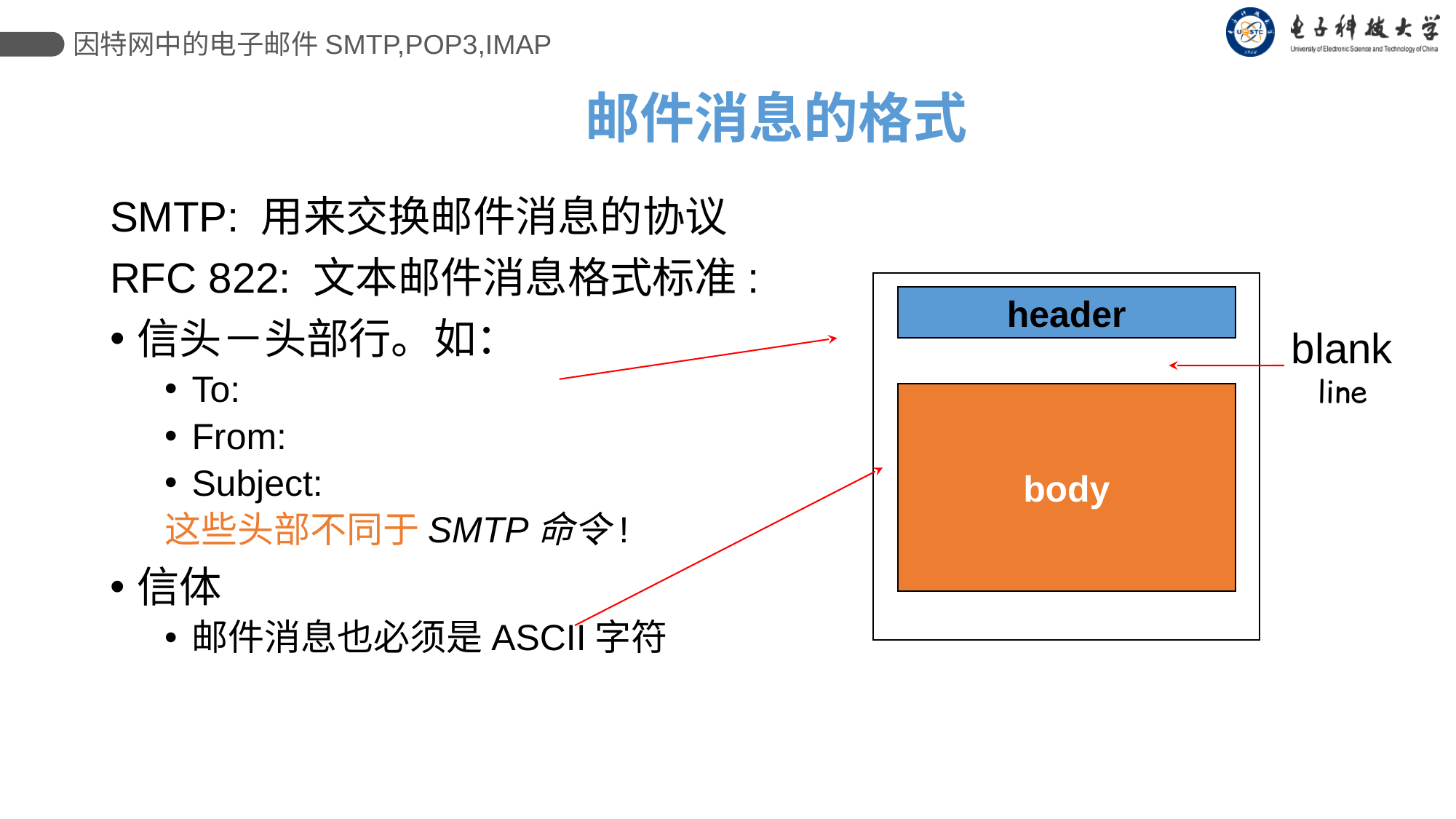

因特网中的电子邮件SMTP,POP3,IMAP
# 邮件消息的格式
SMTP: 用来交换邮件消息的协议
RFC 822: 文本邮件消息格式标准:
信头－头部行。如：
To:
From:
Subject:
这些头部不同于SMTP命令!
信体
邮件消息也必须是ASCII字符

header
blank
line

body